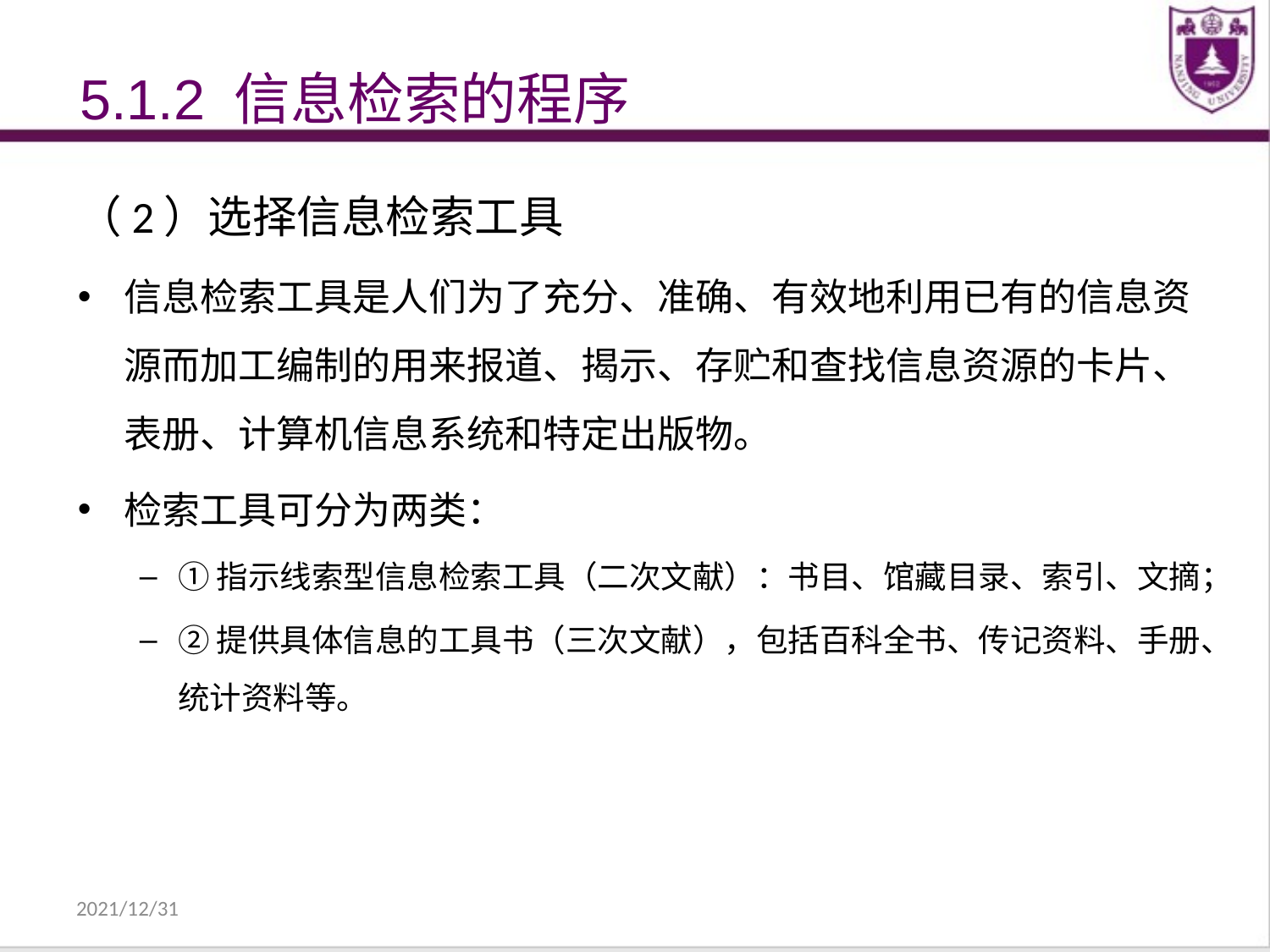

5.1.2 信息检索的程序

（2）选择信息检索工具
信息检索工具是人们为了充分、准确、有效地利用已有的信息资源而加工编制的用来报道、揭示、存贮和查找信息资源的卡片、表册、计算机信息系统和特定出版物。
检索工具可分为两类：
①指示线索型信息检索工具（二次文献）：书目、馆藏目录、索引、文摘；
②提供具体信息的工具书（三次文献），包括百科全书、传记资料、手册、统计资料等。
2021/12/31